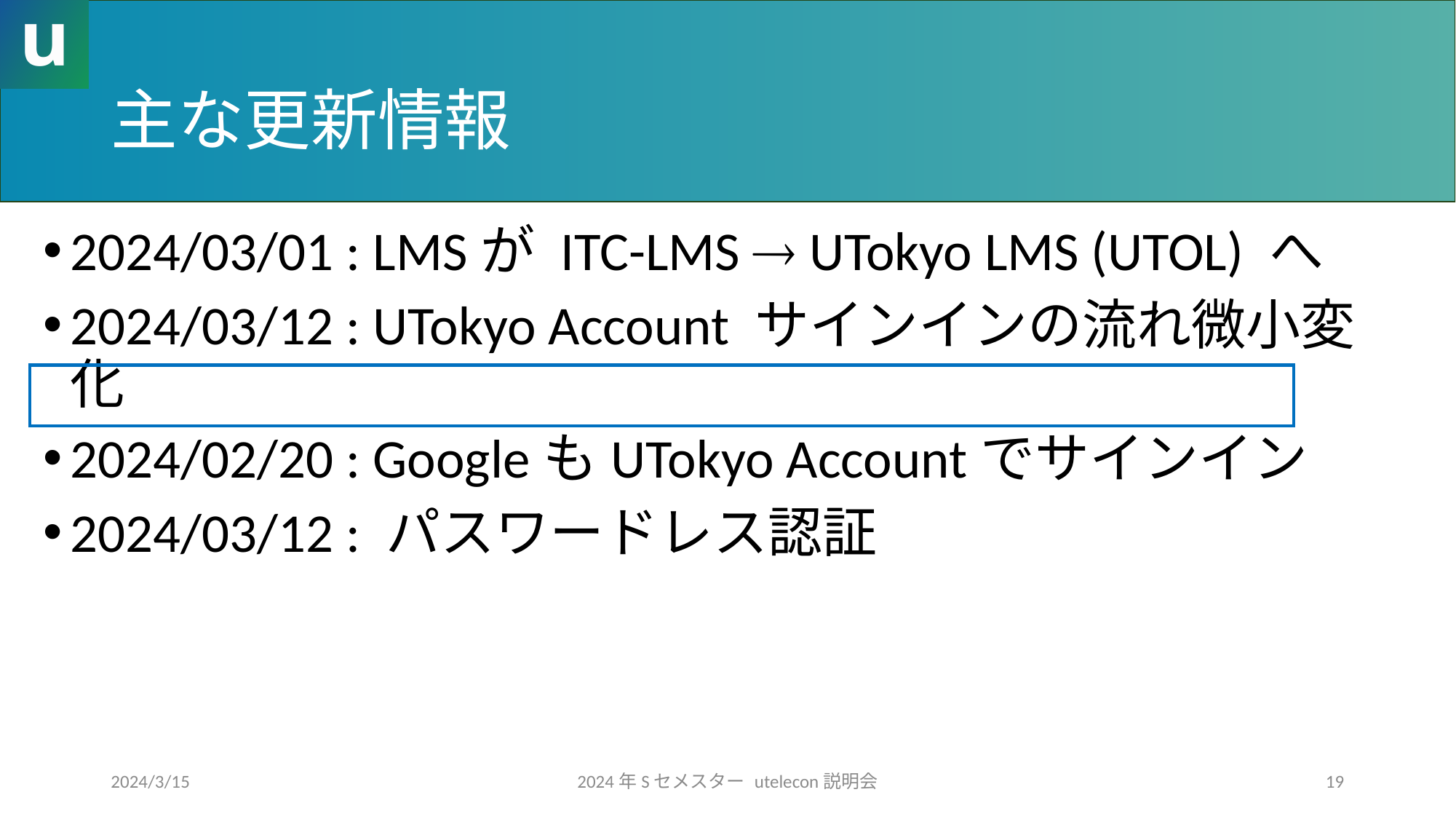

# 主な更新情報
2024/03/01 : LMSが ITC-LMS → UTokyo LMS (UTOL) へ
2024/03/12 : UTokyo Account サインインの流れ微小変化
2024/02/20 : GoogleもUTokyo Accountでサインイン
2024/03/12 : パスワードレス認証

2024/3/15
2024年Sセメスター utelecon説明会
19